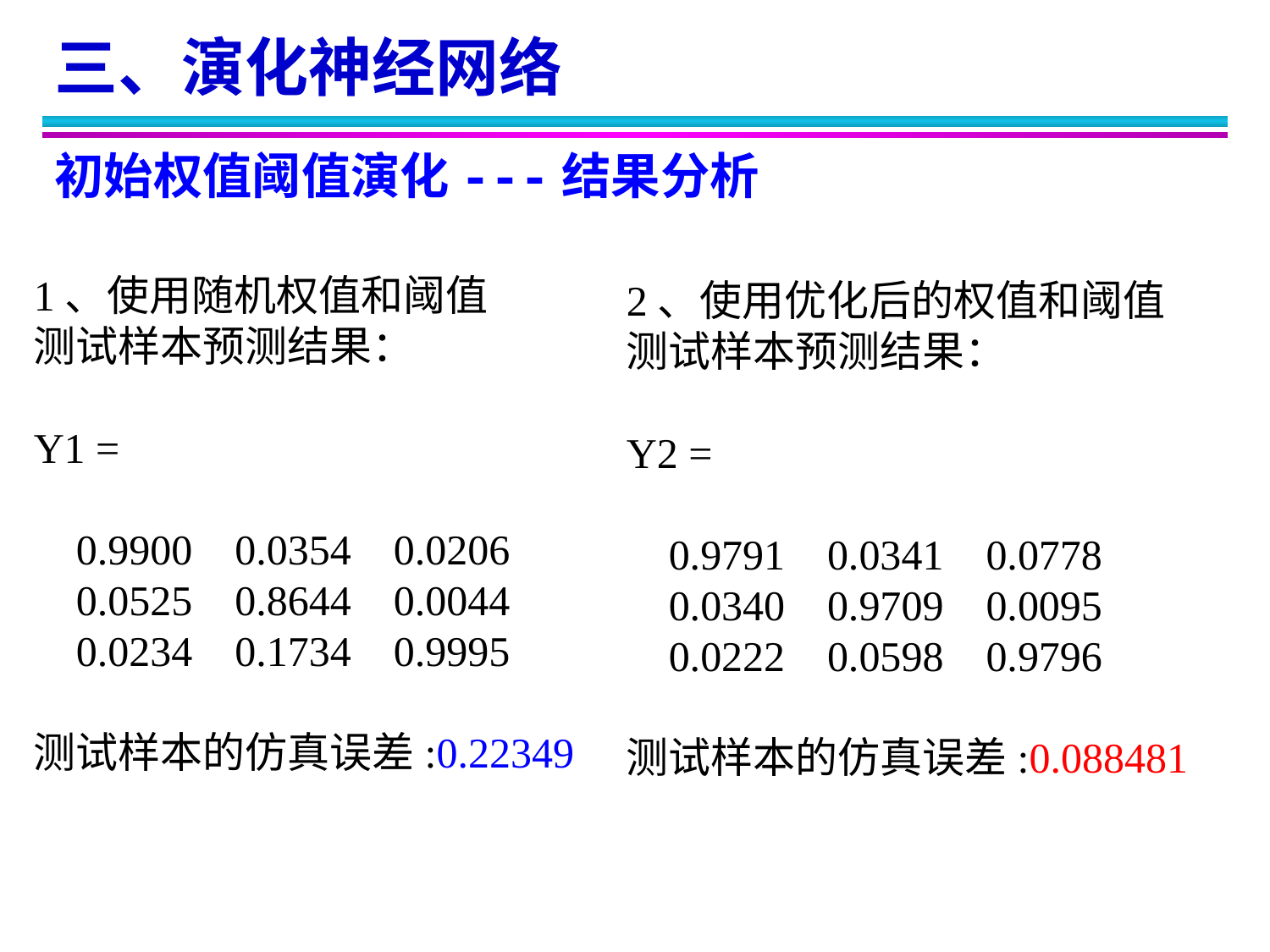

三、演化神经网络
初始权值阈值演化---结果分析
1、使用随机权值和阈值
测试样本预测结果：

Y1 =

    0.9900    0.0354    0.0206
    0.0525    0.8644    0.0044
    0.0234    0.1734    0.9995

测试样本的仿真误差:0.22349
2、使用优化后的权值和阈值
测试样本预测结果：

Y2 =

    0.9791    0.0341    0.0778
    0.0340    0.9709    0.0095
    0.0222    0.0598    0.9796

测试样本的仿真误差:0.088481